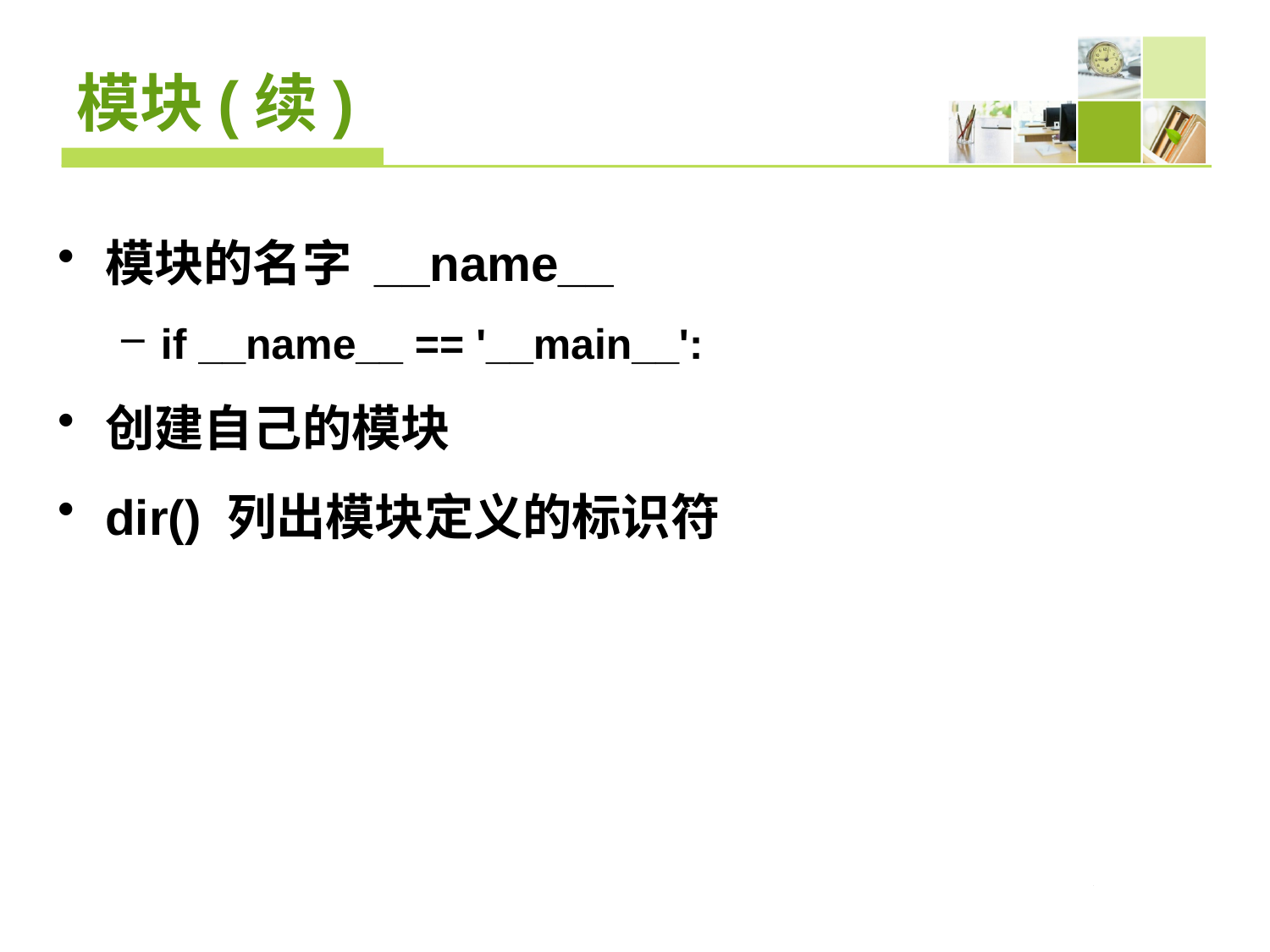

# 模块(续)
模块的名字 __name__
if __name__ == '__main__':
创建自己的模块
dir() 列出模块定义的标识符